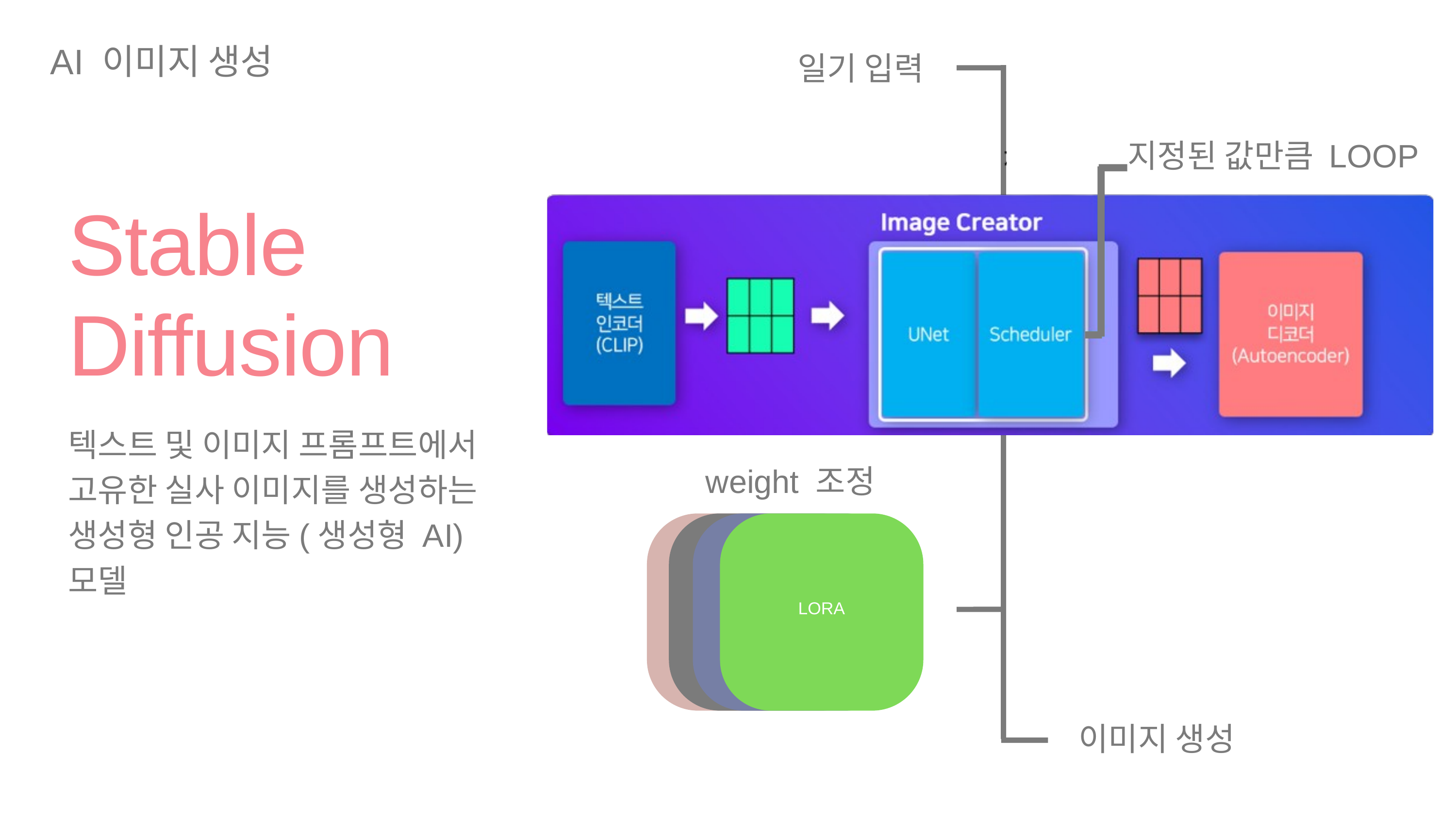

AI 이미지 생성
일기 입력

지정된 값만큼 LOOP

Stable
Diffusion
텍스트 및 이미지 프롬프트에서 고유한 실사 이미지를 생성하는 생성형 인공 지능(생성형 AI) 모델

weight 조정

LORA

LORA

LORA

LORA

이미지 생성